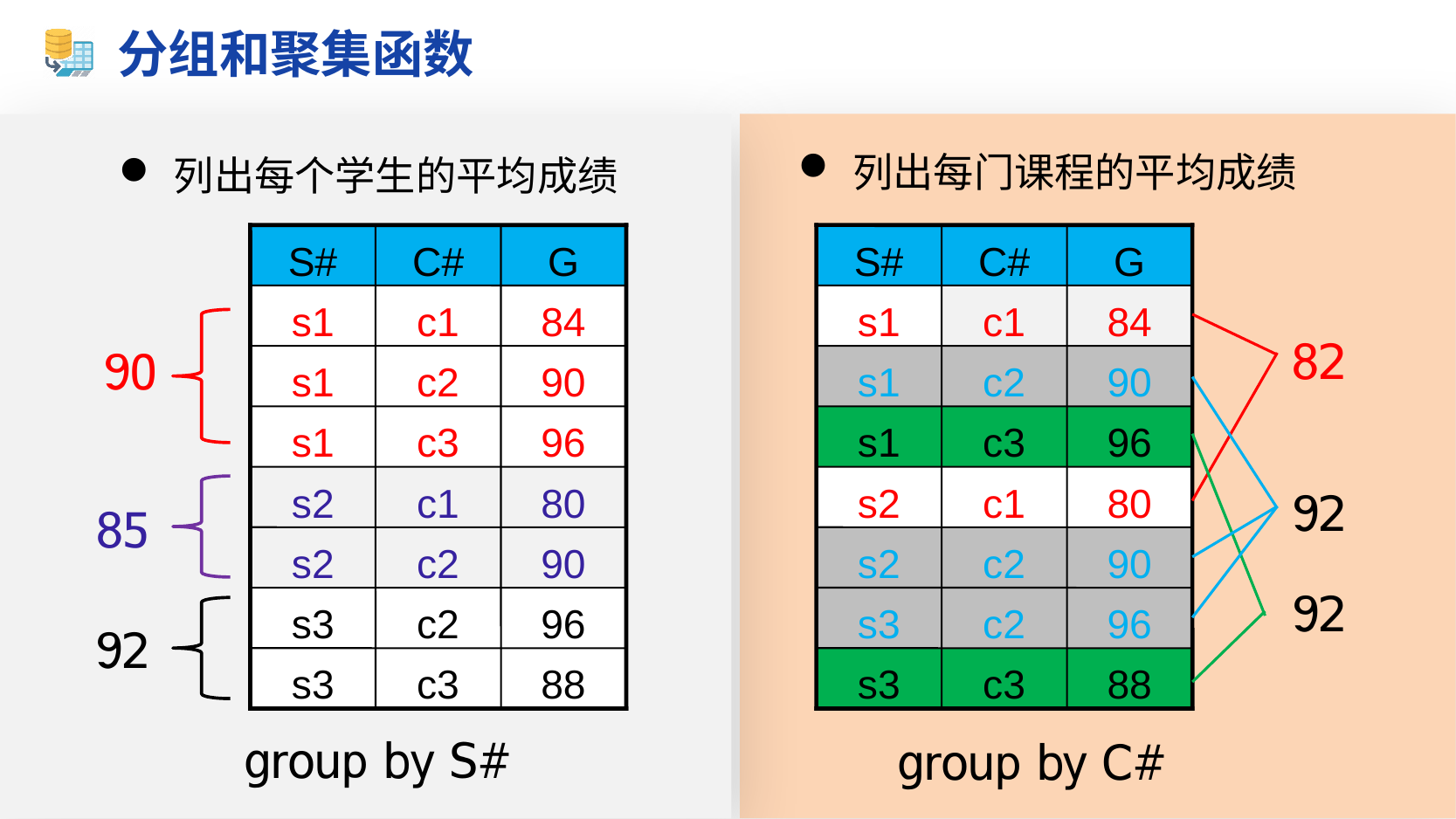

# 分组和聚集函数

列出每门课程的平均成绩
列出每个学生的平均成绩
S#

C#

G

S#

C#

G

s1

c1
84
s1

c1
84

82
90
s1

c2
90
s1

c2
90

s1

c3
96
s1

c3
96

s2

c1
80
s2

c1
80
92

85

s2

c2
90
s2

c2
90
92
s3

c2
96
s3

c2
96

92
s3

c3
88
s3

c3
88

group by S#
group by C#